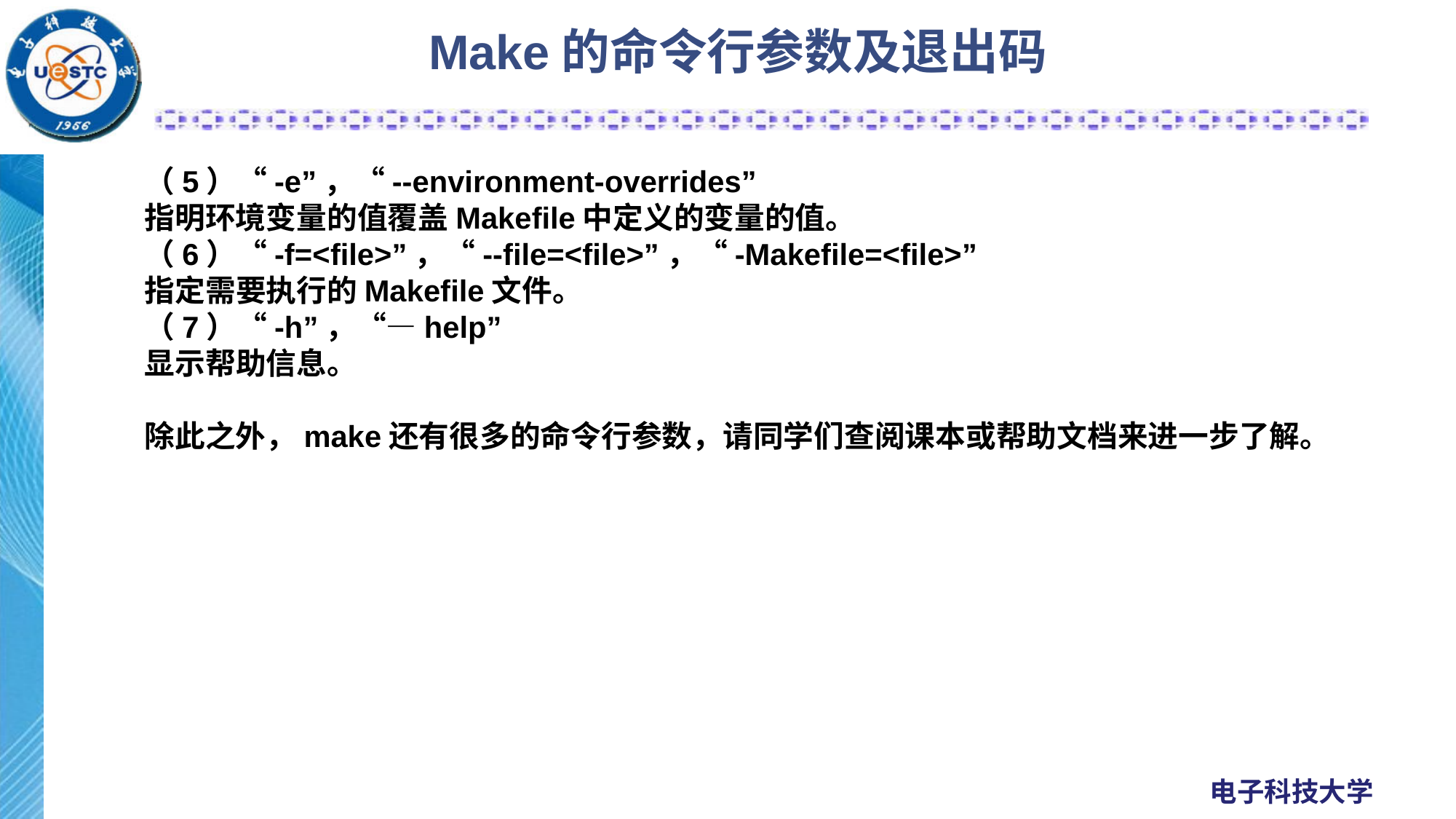

# Make的命令行参数及退出码
（5）“-e”，“--environment-overrides”
指明环境变量的值覆盖Makefile中定义的变量的值。
（6）“-f=<file>”，“--file=<file>”，“-Makefile=<file>”
指定需要执行的Makefile文件。
（7）“-h”，“—help”
显示帮助信息。

除此之外，make还有很多的命令行参数，请同学们查阅课本或帮助文档来进一步了解。